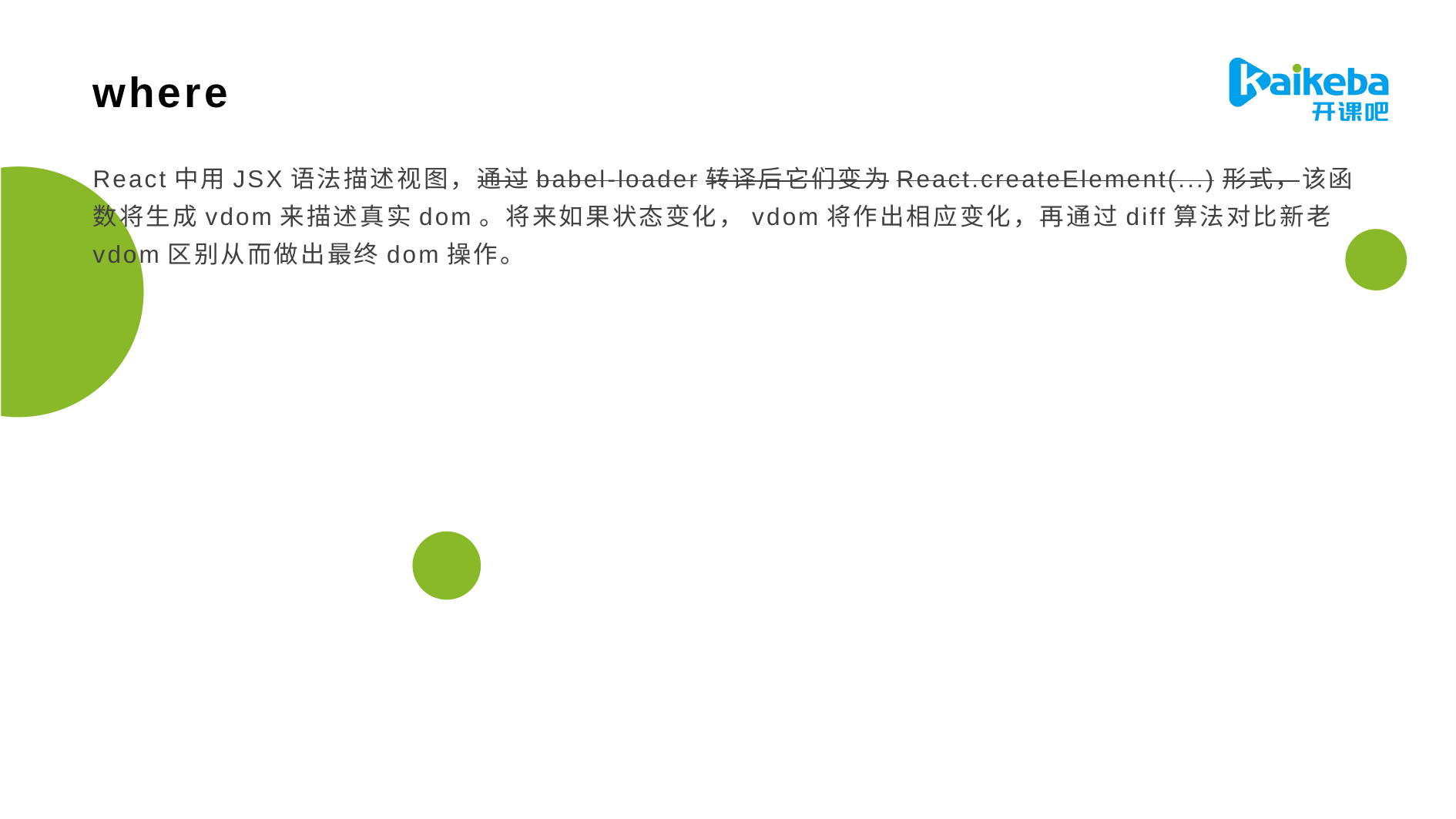

# where
React中用JSX语法描述视图，通过babel-loader转译后它们变为React.createElement(...)形式，该函数将生成vdom来描述真实dom。将来如果状态变化，vdom将作出相应变化，再通过diff算法对比新老vdom区别从而做出最终dom操作。